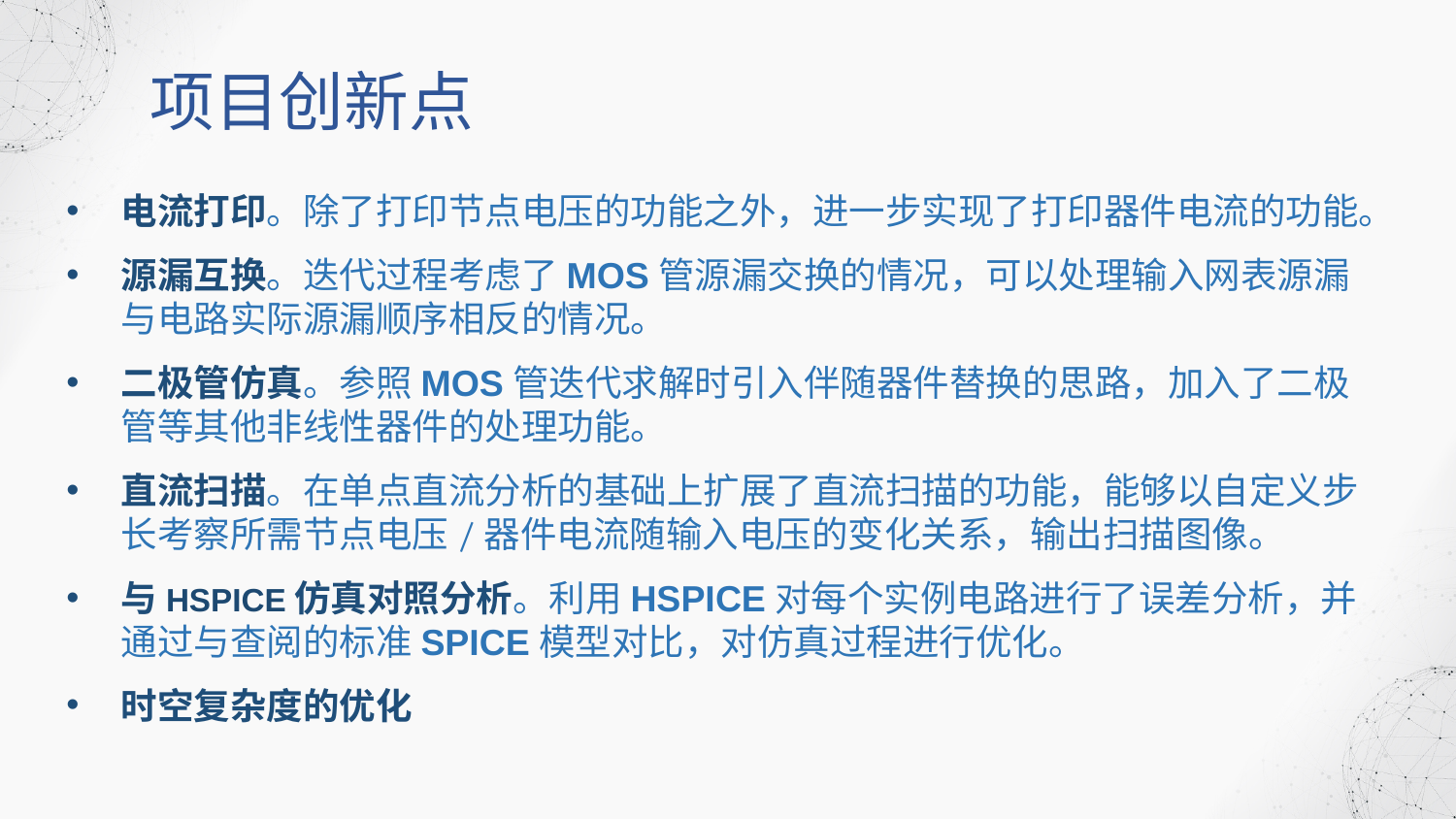

项目创新点
电流打印。除了打印节点电压的功能之外，进一步实现了打印器件电流的功能。
源漏互换。迭代过程考虑了MOS管源漏交换的情况，可以处理输入网表源漏与电路实际源漏顺序相反的情况。
二极管仿真。参照MOS管迭代求解时引入伴随器件替换的思路，加入了二极管等其他非线性器件的处理功能。
直流扫描。在单点直流分析的基础上扩展了直流扫描的功能，能够以自定义步长考察所需节点电压/器件电流随输入电压的变化关系，输出扫描图像。
与HSPICE仿真对照分析。利用HSPICE对每个实例电路进行了误差分析，并通过与查阅的标准SPICE模型对比，对仿真过程进行优化。
时空复杂度的优化